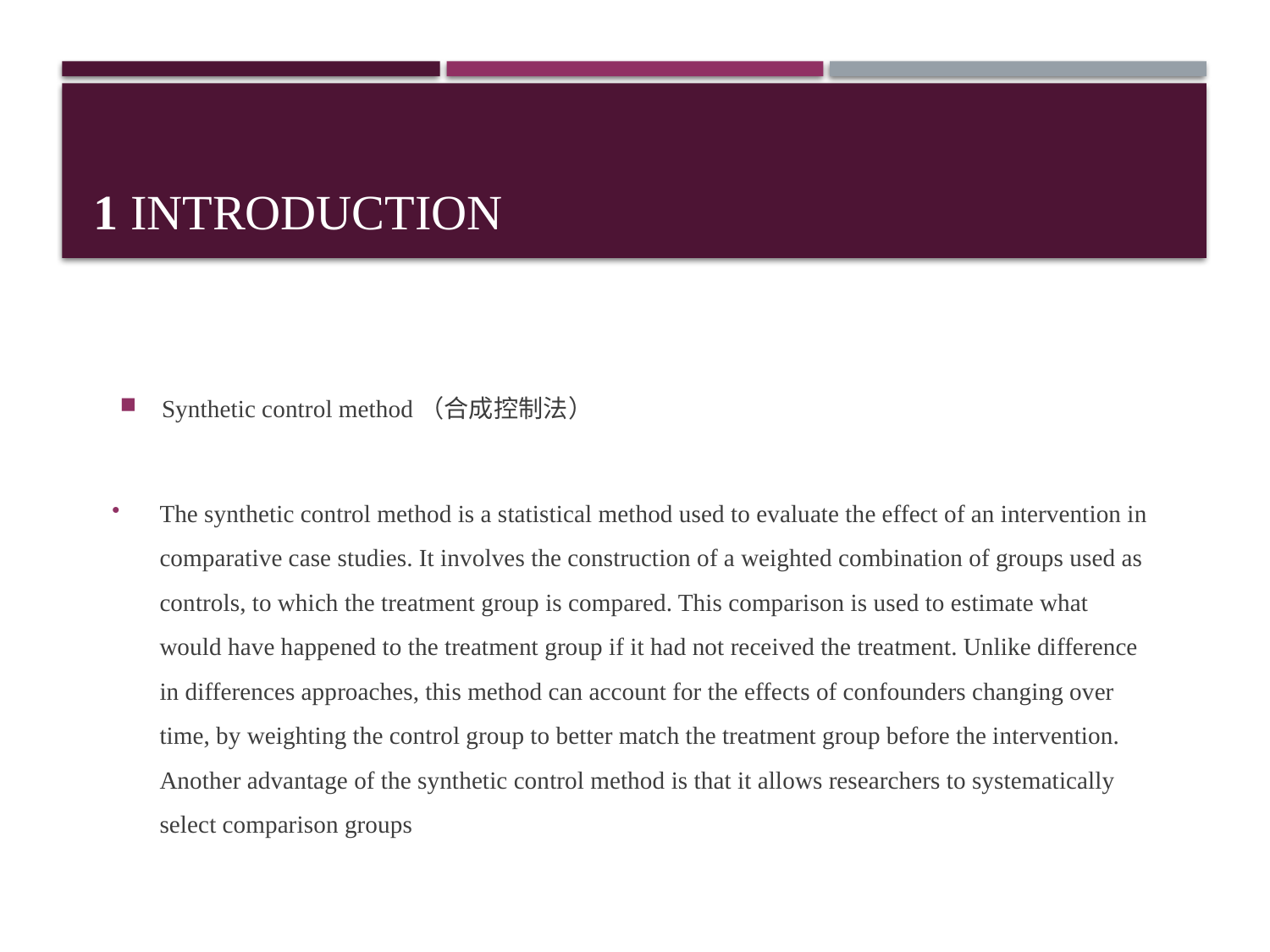

# 1 Introduction
Synthetic control method（合成控制法）

The synthetic control method is a statistical method used to evaluate the effect of an intervention in comparative case studies. It involves the construction of a weighted combination of groups used as controls, to which the treatment group is compared. This comparison is used to estimate what would have happened to the treatment group if it had not received the treatment. Unlike difference in differences approaches, this method can account for the effects of confounders changing over time, by weighting the control group to better match the treatment group before the intervention. Another advantage of the synthetic control method is that it allows researchers to systematically select comparison groups